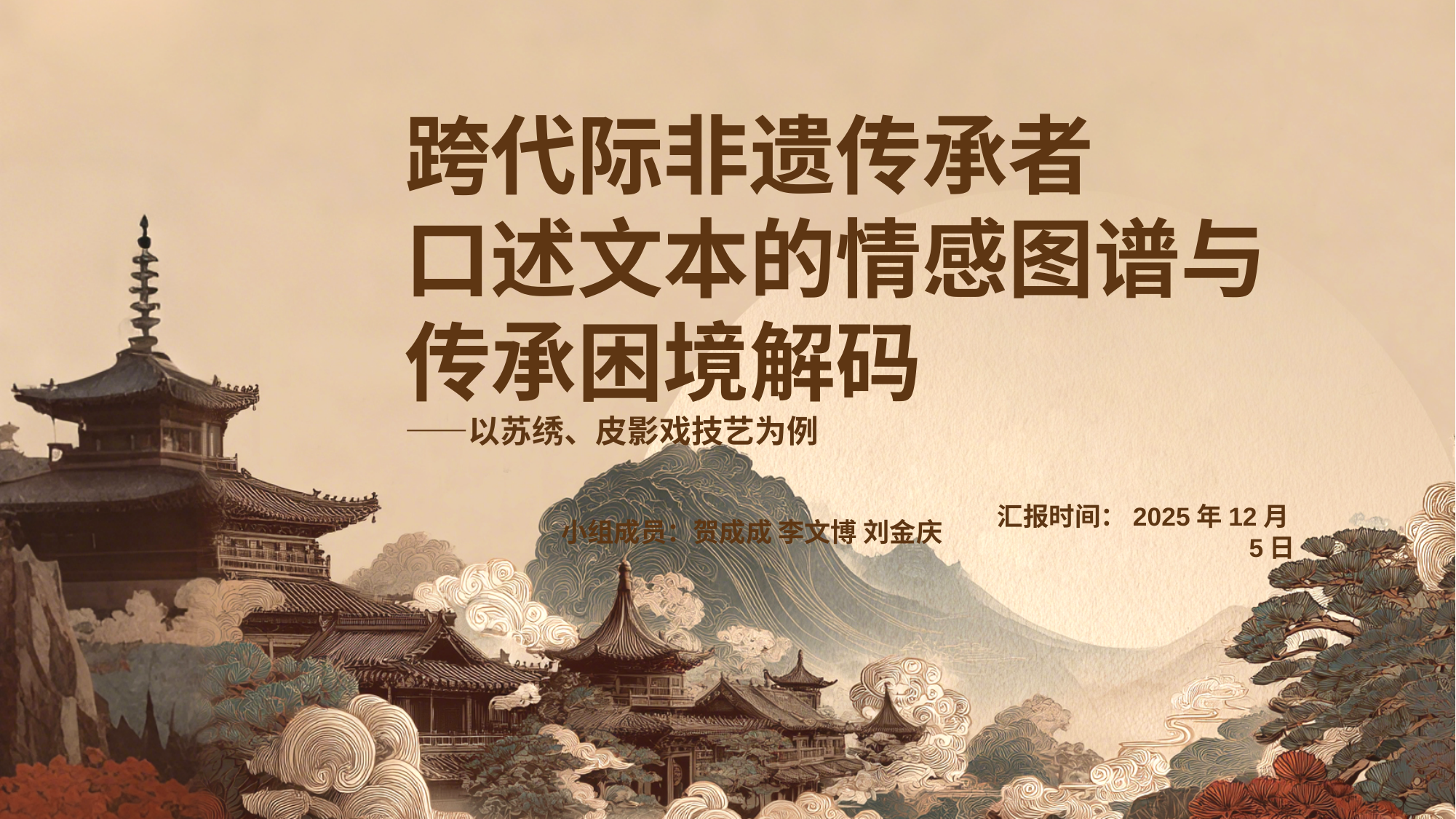

# 跨代际非遗传承者 口述文本的情感图谱与传承困境解码 ——以苏绣、皮影戏技艺为例
小组成员：贺成成 李文博 刘金庆
汇报时间：2025年12月5日